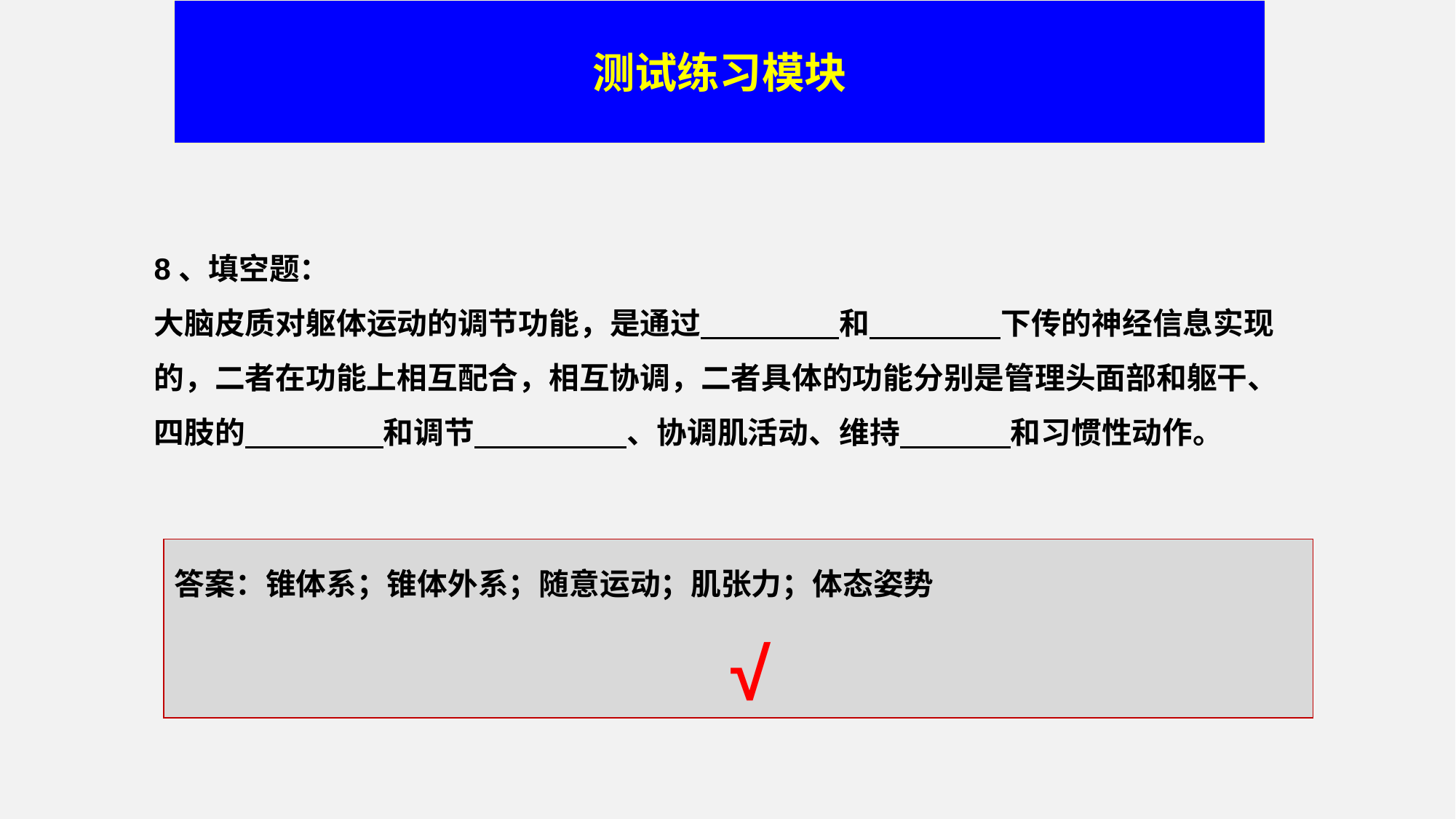

测试练习模块
8、填空题：
大脑皮质对躯体运动的调节功能，是通过                    和                   下传的神经信息实现的，二者在功能上相互配合，相互协调，二者具体的功能分别是管理头面部和躯干、四肢的                    和调节                      、协调肌活动、维持                和习惯性动作。
答案：锥体系；锥体外系；随意运动；肌张力；体态姿势
   √